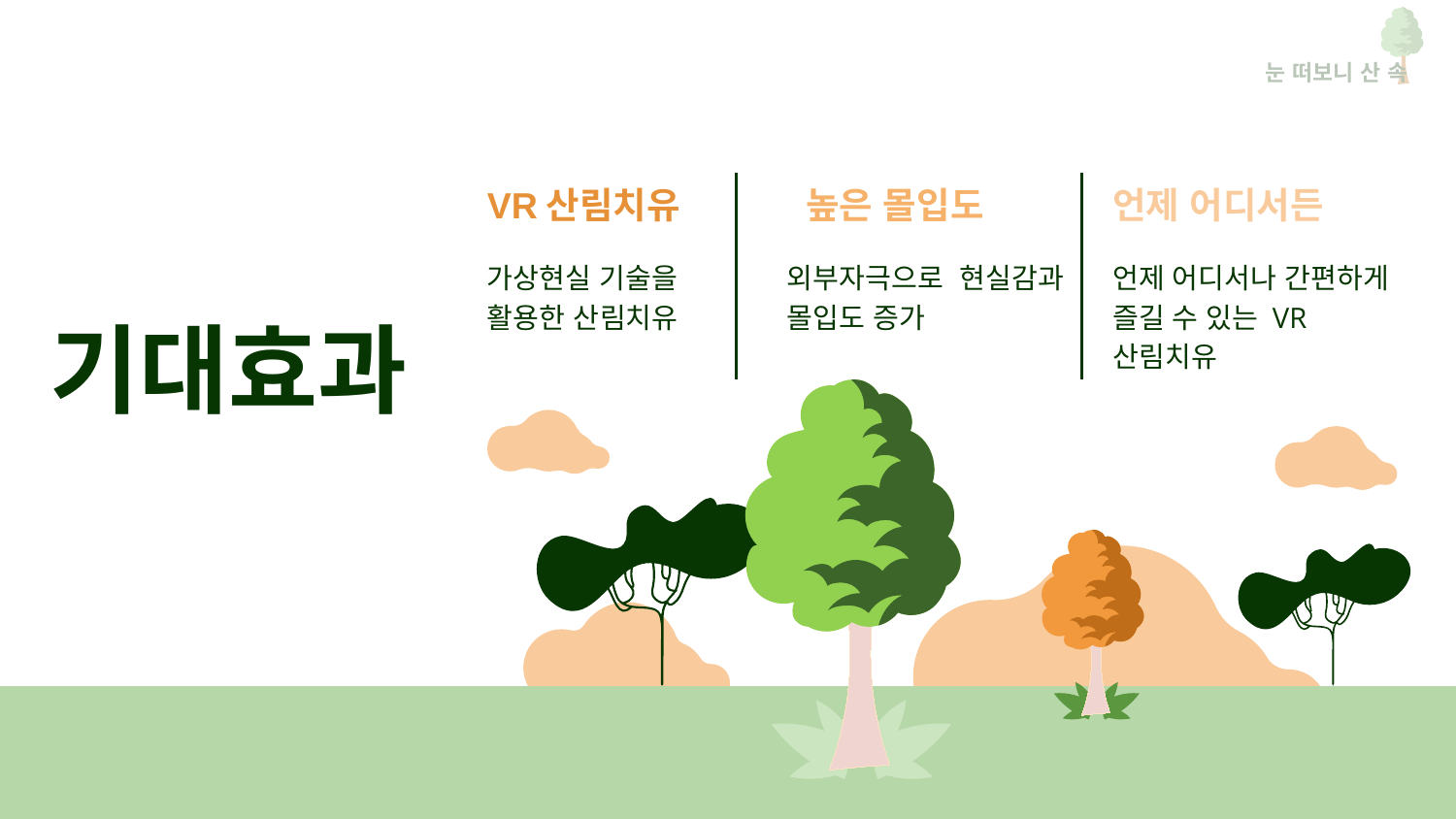

눈 떠보니 산 속
VR산림치유
높은 몰입도
언제 어디서든
가상현실 기술을 활용한 산림치유

외부자극으로  현실감과 몰입도 증가
언제 어디서나 간편하게 즐길 수 있는 VR산림치유
# 기대효과